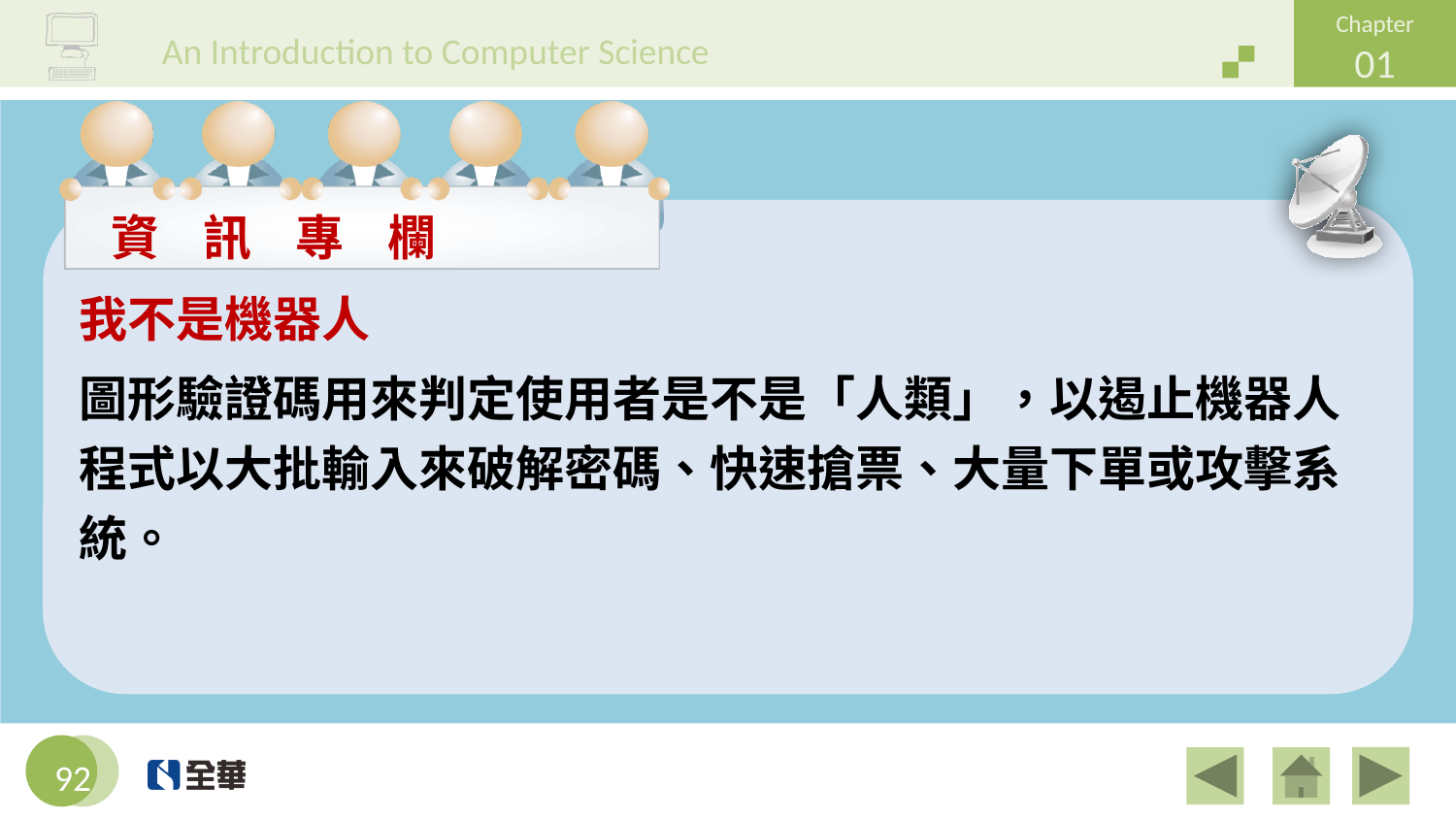

我不是機器人
圖形驗證碼用來判定使用者是不是「人類」，以遏止機器人程式以大批輸入來破解密碼、快速搶票、大量下單或攻擊系統。